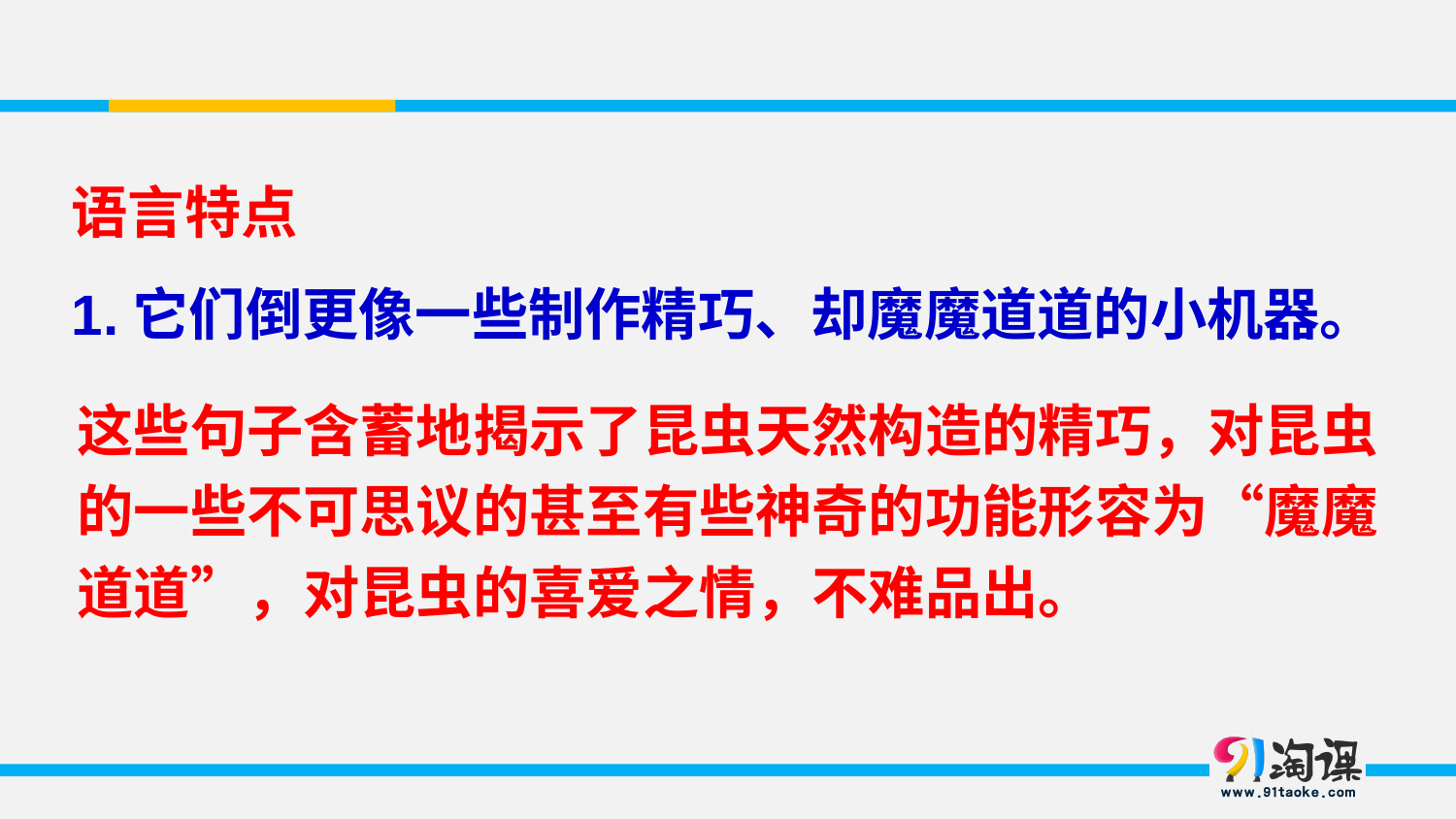

语言特点
1.它们倒更像一些制作精巧、却魔魔道道的小机器。

这些句子含蓄地揭示了昆虫天然构造的精巧，对昆虫的一些不可思议的甚至有些神奇的功能形容为“魔魔道道”，对昆虫的喜爱之情，不难品出。